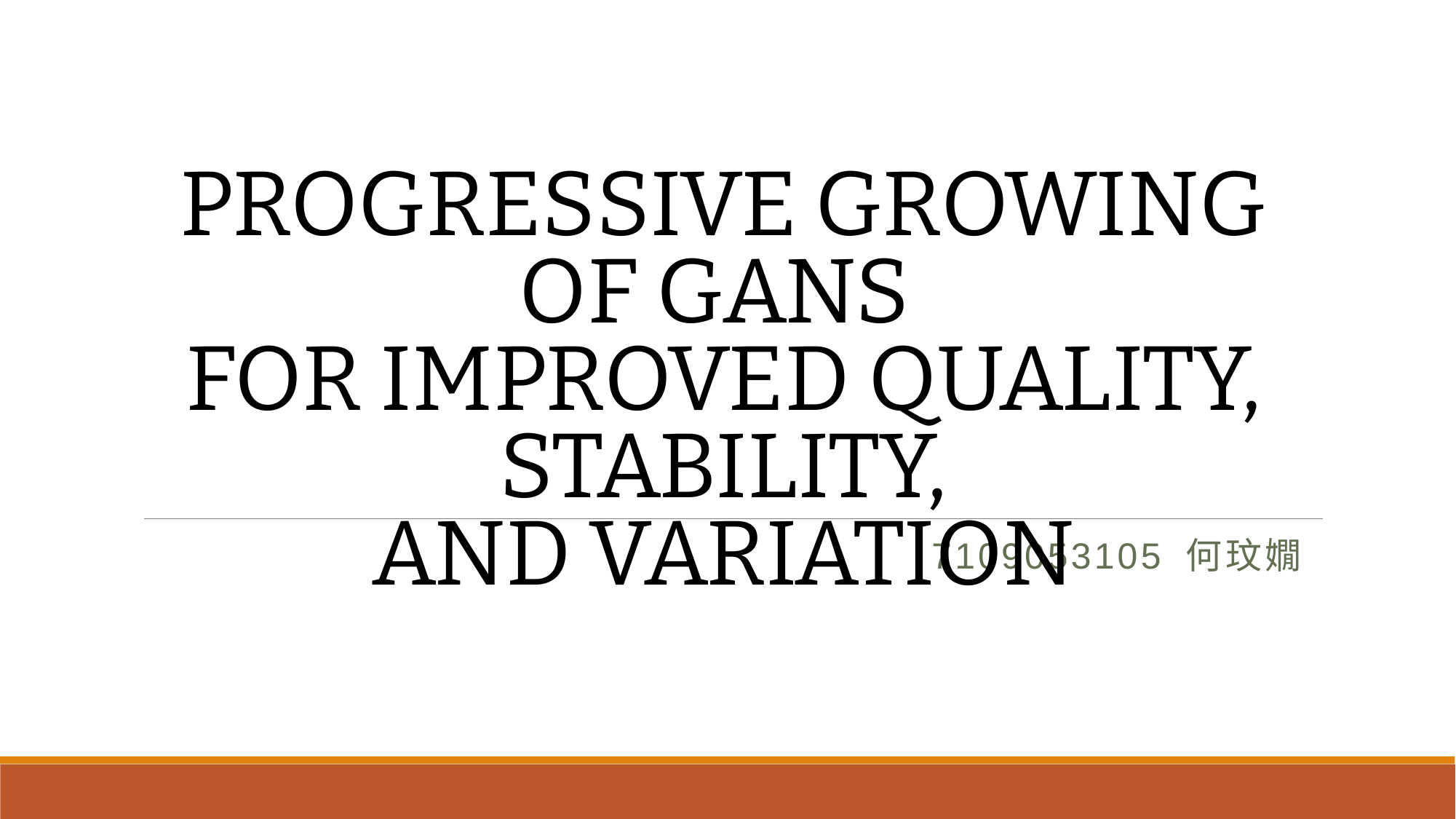

PROGRESSIVE GROWING OF GANS
FOR IMPROVED QUALITY, STABILITY,
 AND VARIATION
7109053105 何玟嫺